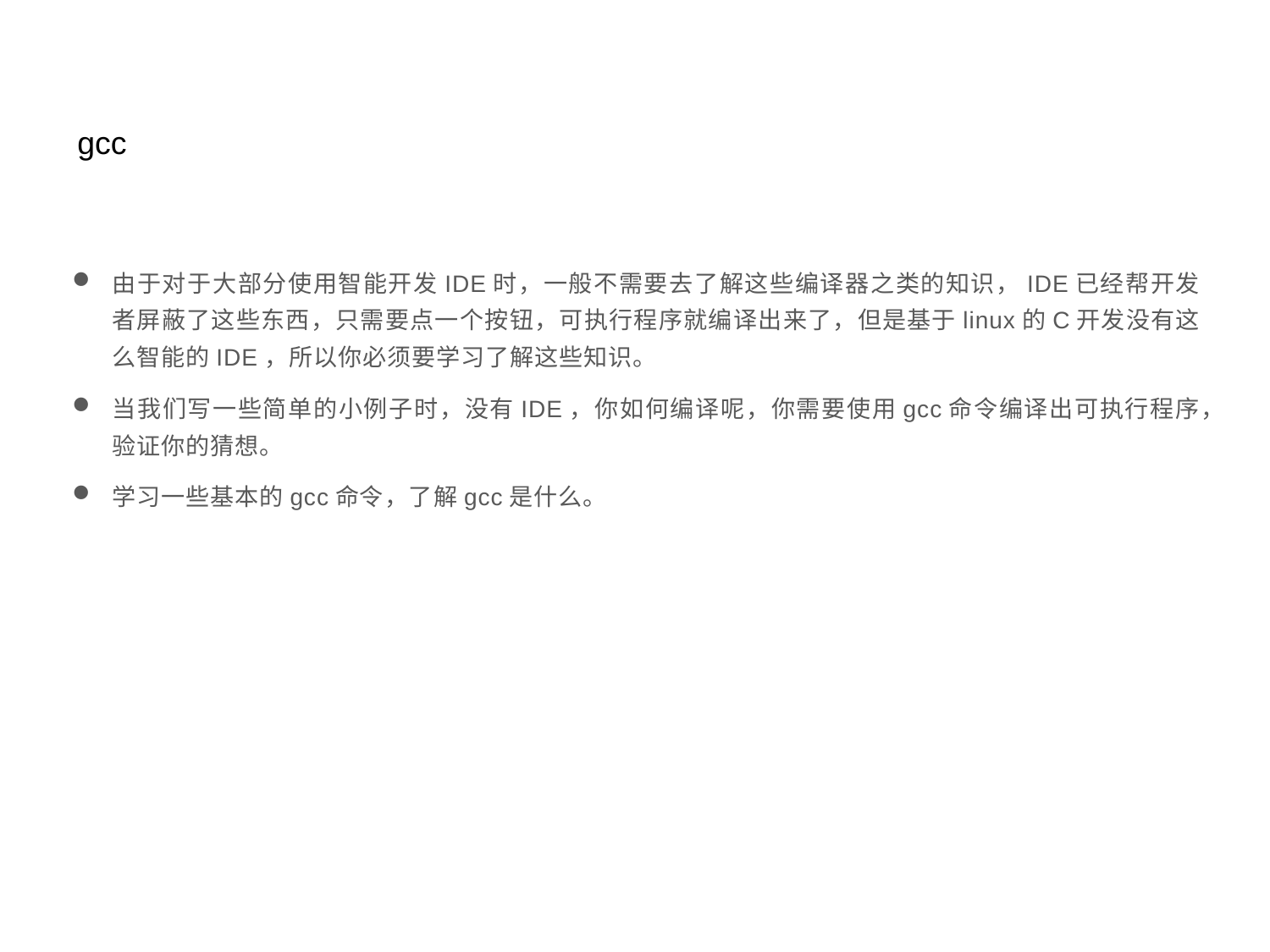

gcc
由于对于大部分使用智能开发IDE时，一般不需要去了解这些编译器之类的知识，IDE已经帮开发者屏蔽了这些东西，只需要点一个按钮，可执行程序就编译出来了，但是基于linux的C开发没有这么智能的IDE，所以你必须要学习了解这些知识。
当我们写一些简单的小例子时，没有IDE，你如何编译呢，你需要使用gcc命令编译出可执行程序，验证你的猜想。
学习一些基本的gcc命令，了解gcc是什么。